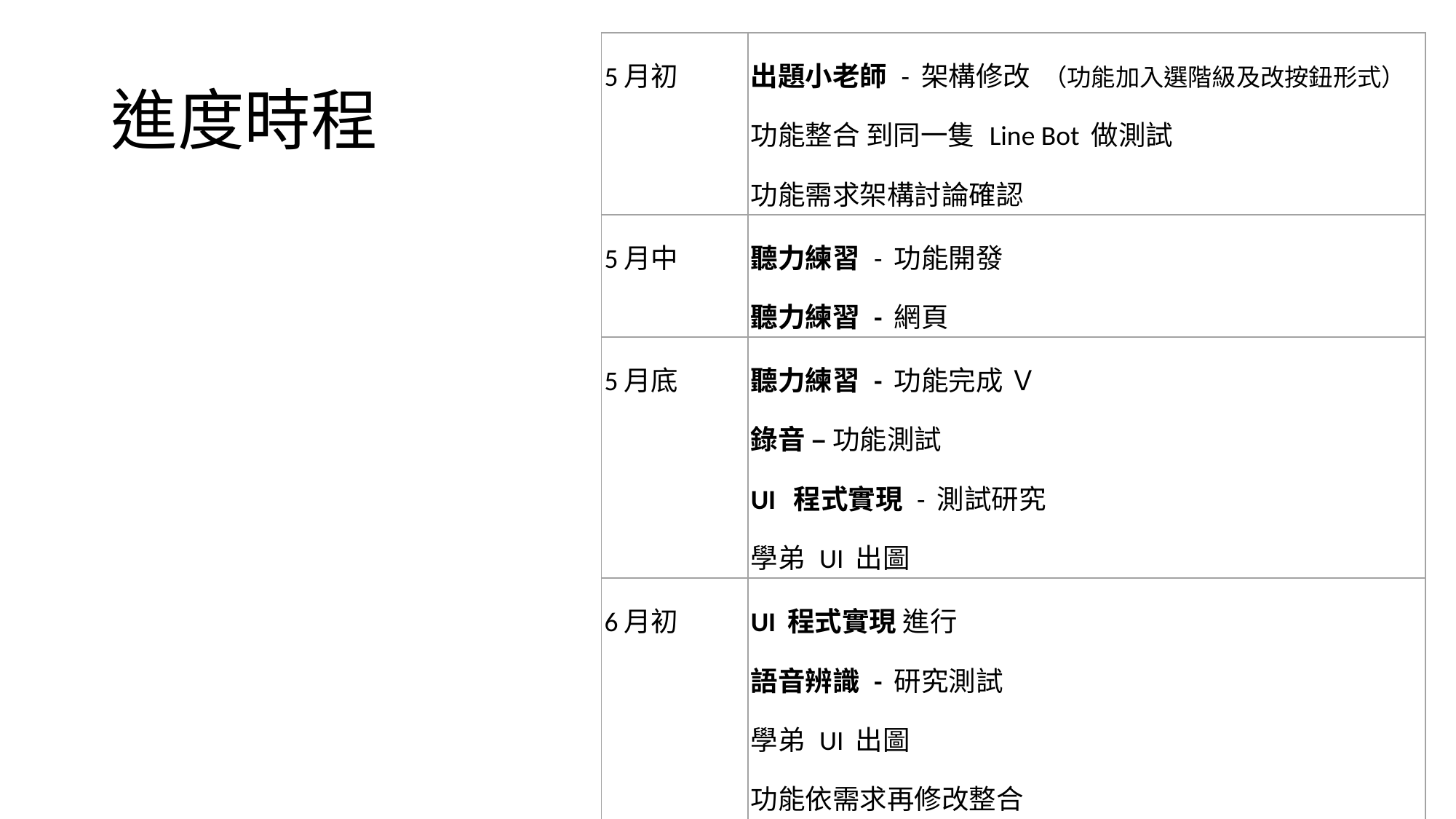

| 5月初 | 出題小老師 - 架構修改 （功能加入選階級及改按鈕形式） 功能整合 到同一隻 Line Bot 做測試 功能需求架構討論確認 |
| --- | --- |
| 5月中 | 聽力練習 - 功能開發 聽力練習 - 網頁 |
| 5月底 | 聽力練習 - 功能完成 Ｖ 錄音 – 功能測試 UI 程式實現 - 測試研究 學弟 UI 出圖 |
| 6月初 | UI 程式實現 進行 語音辨識 - 研究測試 學弟 UI 出圖 功能依需求再修改整合 繼續確認其他功能架構流程 |
# 進度時程